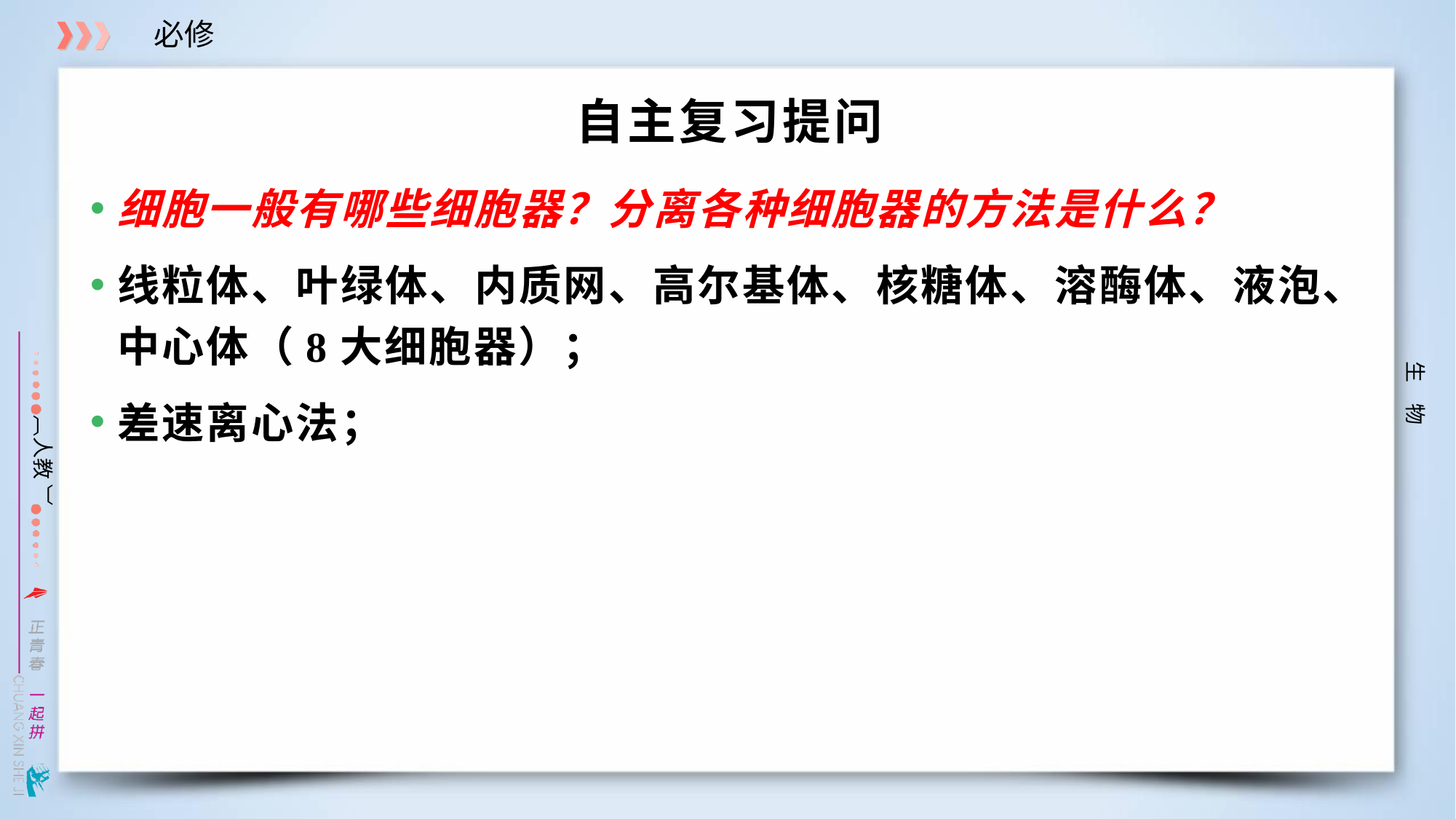

# 自主复习提问
细胞一般有哪些细胞器？分离各种细胞器的方法是什么？
线粒体、叶绿体、内质网、高尔基体、核糖体、溶酶体、液泡、中心体（8大细胞器）；
差速离心法；